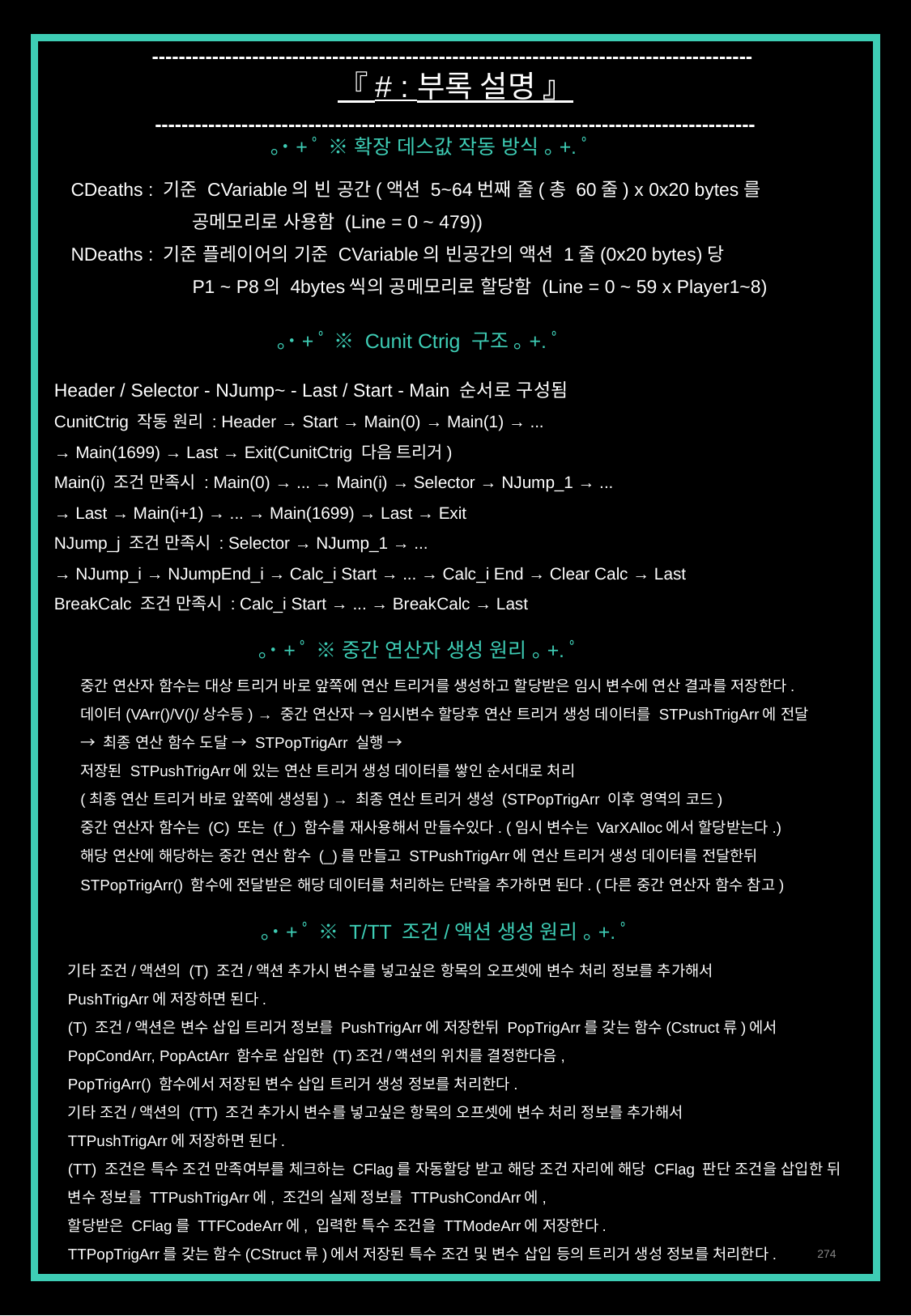

------------------------------------------------------------------------------------------
『 # : 부록 설명 』
------------------------------------------------------------------------------------------

｡˙+ﾟ ※ 확장 데스값 작동 방식 ｡+.ﾟ
CDeaths : 기준 CVariable의 빈 공간(액션 5~64번째 줄(총 60줄) x 0x20 bytes를
	공메모리로 사용함 (Line = 0 ~ 479))
NDeaths : 기준 플레이어의 기준 CVariable의 빈공간의 액션 1줄(0x20 bytes)당
	P1 ~ P8의 4bytes씩의 공메모리로 할당함 (Line = 0 ~ 59 x Player1~8)
｡˙+ﾟ ※ Cunit Ctrig 구조 ｡+.ﾟ
Header / Selector - NJump~ - Last / Start - Main 순서로 구성됨
CunitCtrig 작동 원리 : Header → Start → Main(0) → Main(1) → ...
→ Main(1699) → Last → Exit(CunitCtrig 다음 트리거)
Main(i) 조건 만족시 : Main(0) → ... → Main(i) → Selector → NJump_1 → ...
→ Last → Main(i+1) → ... → Main(1699) → Last → Exit
NJump_j 조건 만족시 : Selector → NJump_1 → ...
→ NJump_i → NJumpEnd_i → Calc_i Start → ... → Calc_i End → Clear Calc → Last
BreakCalc 조건 만족시 : Calc_i Start → ... → BreakCalc → Last
｡˙+ﾟ ※ 중간 연산자 생성 원리 ｡+.ﾟ
중간 연산자 함수는 대상 트리거 바로 앞쪽에 연산 트리거를 생성하고 할당받은 임시 변수에 연산 결과를 저장한다.
데이터(VArr()/V()/상수등) → 중간 연산자 → 임시변수 할당후 연산 트리거 생성 데이터를 STPushTrigArr에 전달
→ 최종 연산 함수 도달 → STPopTrigArr 실행 →
저장된 STPushTrigArr에 있는 연산 트리거 생성 데이터를 쌓인 순서대로 처리
(최종 연산 트리거 바로 앞쪽에 생성됨) → 최종 연산 트리거 생성 (STPopTrigArr 이후 영역의 코드)
중간 연산자 함수는 (C) 또는 (f_) 함수를 재사용해서 만들수있다. (임시 변수는 VarXAlloc에서 할당받는다.)
해당 연산에 해당하는 중간 연산 함수 (_)를 만들고 STPushTrigArr에 연산 트리거 생성 데이터를 전달한뒤
STPopTrigArr() 함수에 전달받은 해당 데이터를 처리하는 단락을 추가하면 된다. (다른 중간 연산자 함수 참고)
｡˙+ﾟ ※ T/TT 조건/액션 생성 원리 ｡+.ﾟ
기타 조건/액션의 (T) 조건/액션 추가시 변수를 넣고싶은 항목의 오프셋에 변수 처리 정보를 추가해서
PushTrigArr에 저장하면 된다.
(T) 조건/액션은 변수 삽입 트리거 정보를 PushTrigArr에 저장한뒤 PopTrigArr를 갖는 함수(Cstruct류)에서
PopCondArr, PopActArr 함수로 삽입한 (T)조건/액션의 위치를 결정한다음,
PopTrigArr() 함수에서 저장된 변수 삽입 트리거 생성 정보를 처리한다.
기타 조건/액션의 (TT) 조건 추가시 변수를 넣고싶은 항목의 오프셋에 변수 처리 정보를 추가해서
TTPushTrigArr에 저장하면 된다.
(TT) 조건은 특수 조건 만족여부를 체크하는 CFlag를 자동할당 받고 해당 조건 자리에 해당 CFlag 판단 조건을 삽입한 뒤
변수 정보를 TTPushTrigArr에, 조건의 실제 정보를 TTPushCondArr에,
할당받은 CFlag를 TTFCodeArr에, 입력한 특수 조건을 TTModeArr에 저장한다.
TTPopTrigArr를 갖는 함수(CStruct류)에서 저장된 특수 조건 및 변수 삽입 등의 트리거 생성 정보를 처리한다.
274